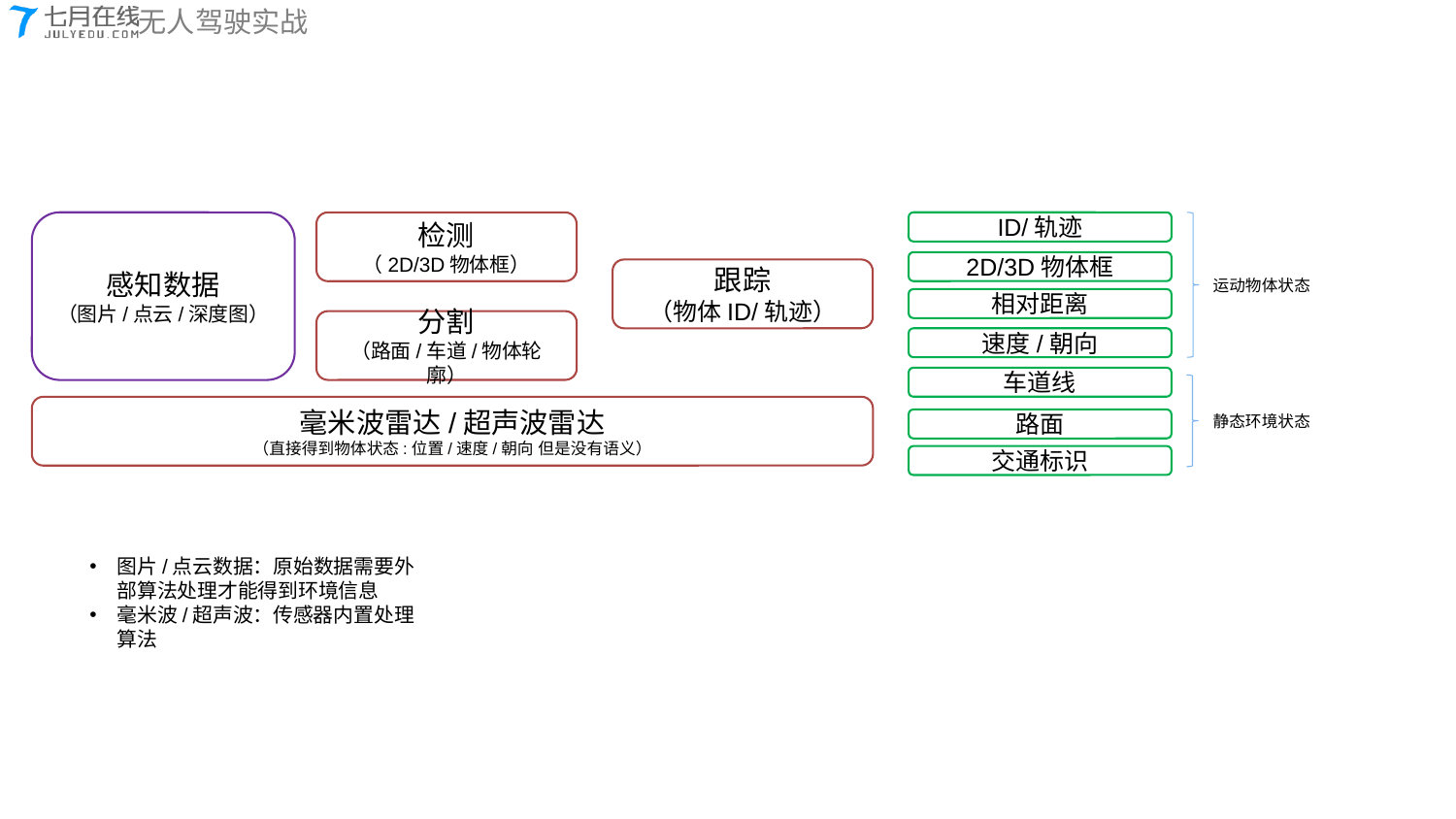

#
感知数据
（图片/点云/深度图）
检测
（2D/3D物体框）
ID/轨迹

2D/3D物体框
跟踪
（物体ID/轨迹）
运动物体状态
相对距离
分割
（路面/车道/物体轮廓）
速度/朝向
车道线

毫米波雷达/超声波雷达
（直接得到物体状态:位置/速度/朝向 但是没有语义）
静态环境状态
路面
交通标识
图片/点云数据：原始数据需要外部算法处理才能得到环境信息
毫米波/超声波：传感器内置处理算法